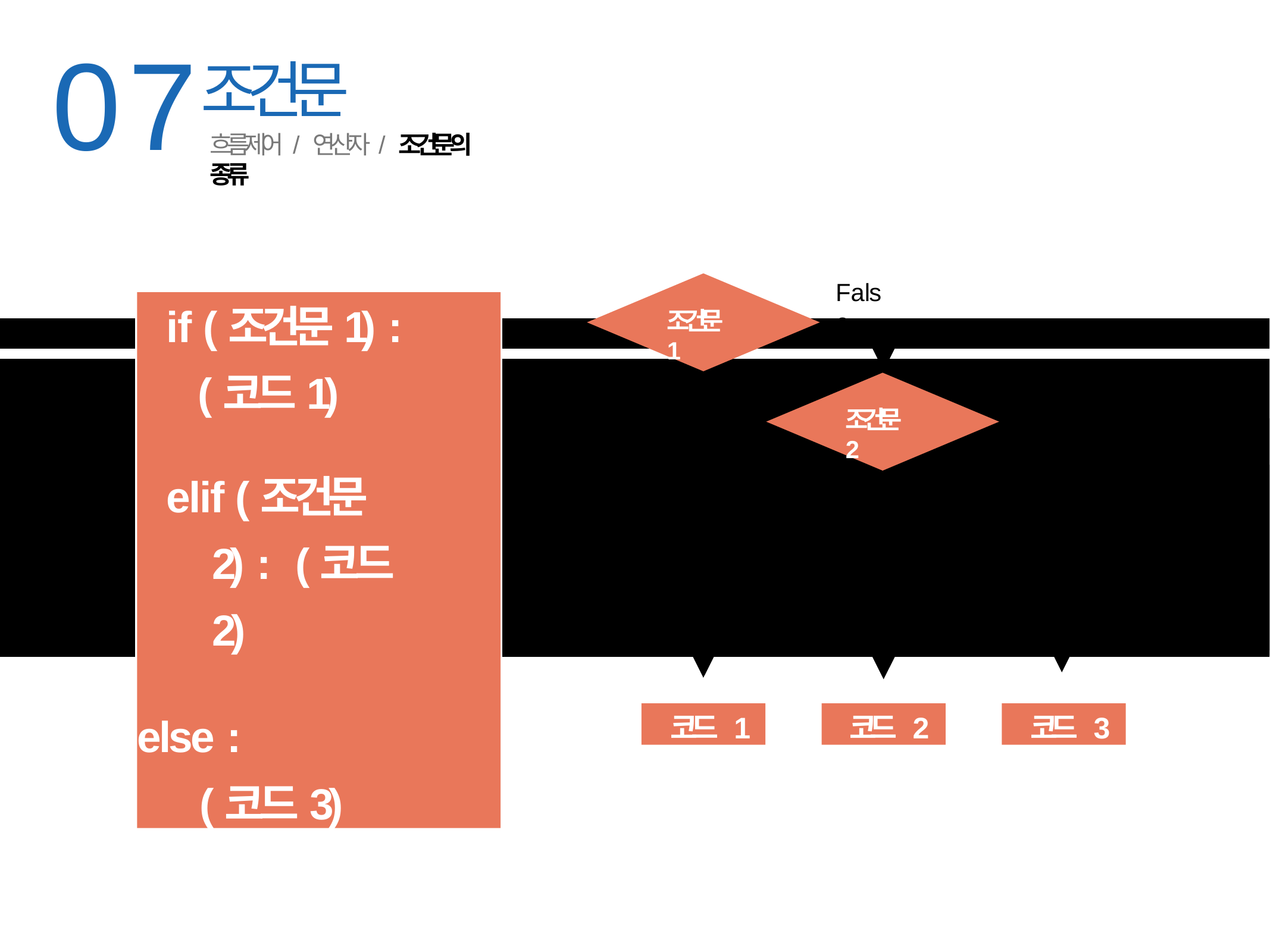

07
조건문
흐름제어  / 연산자 / 조건문의 종류

False

if (조건문1) :
(코드1)
elif (조건문2) :  (코드2)

else :
(코드3)
조건문 1

False
True
조건문 2

True

코드 1
코드 2
코드 3